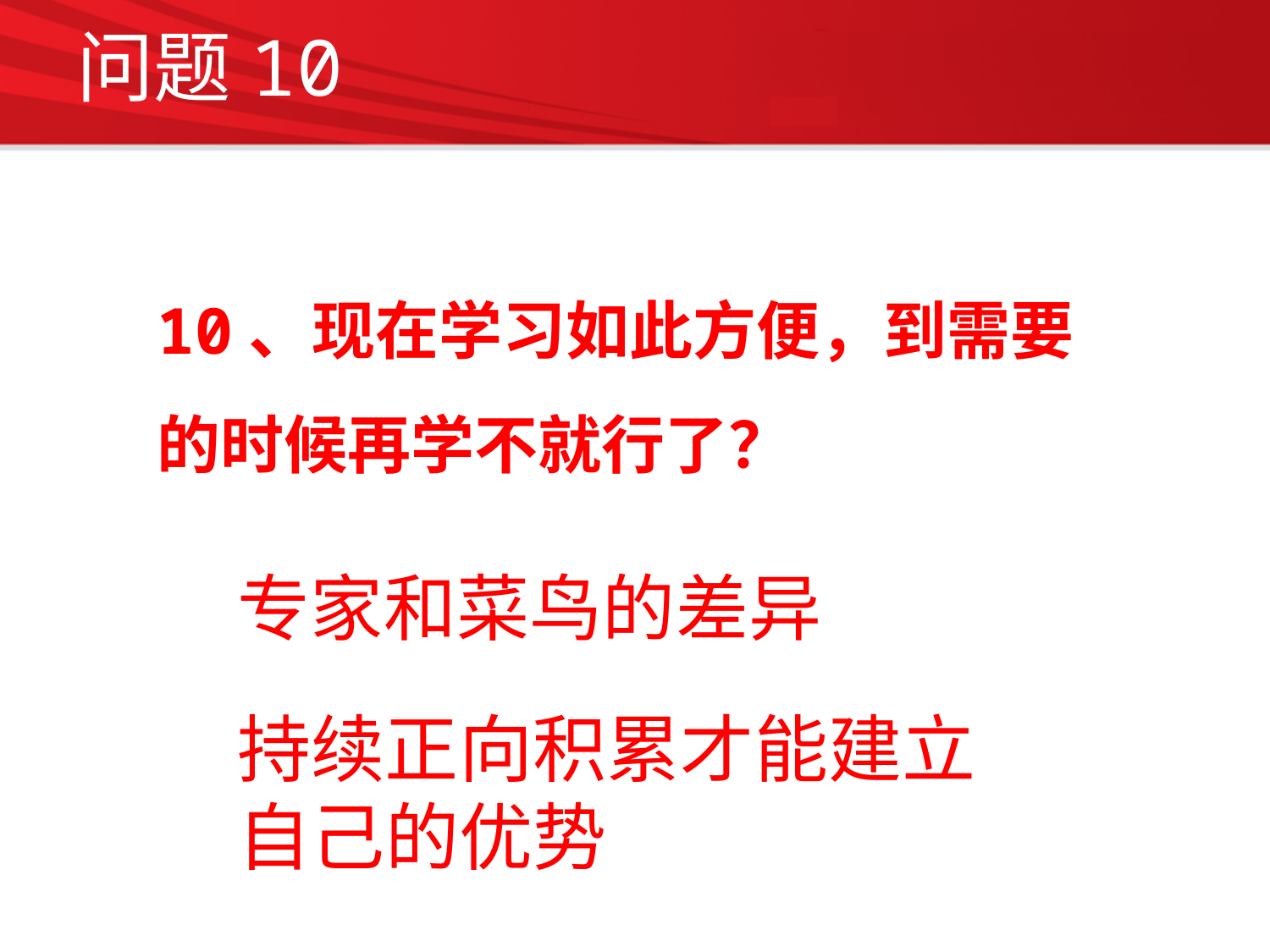

# 问题10
10、现在学习如此方便，到需要的时候再学不就行了？
专家和菜鸟的差异
持续正向积累才能建立自己的优势